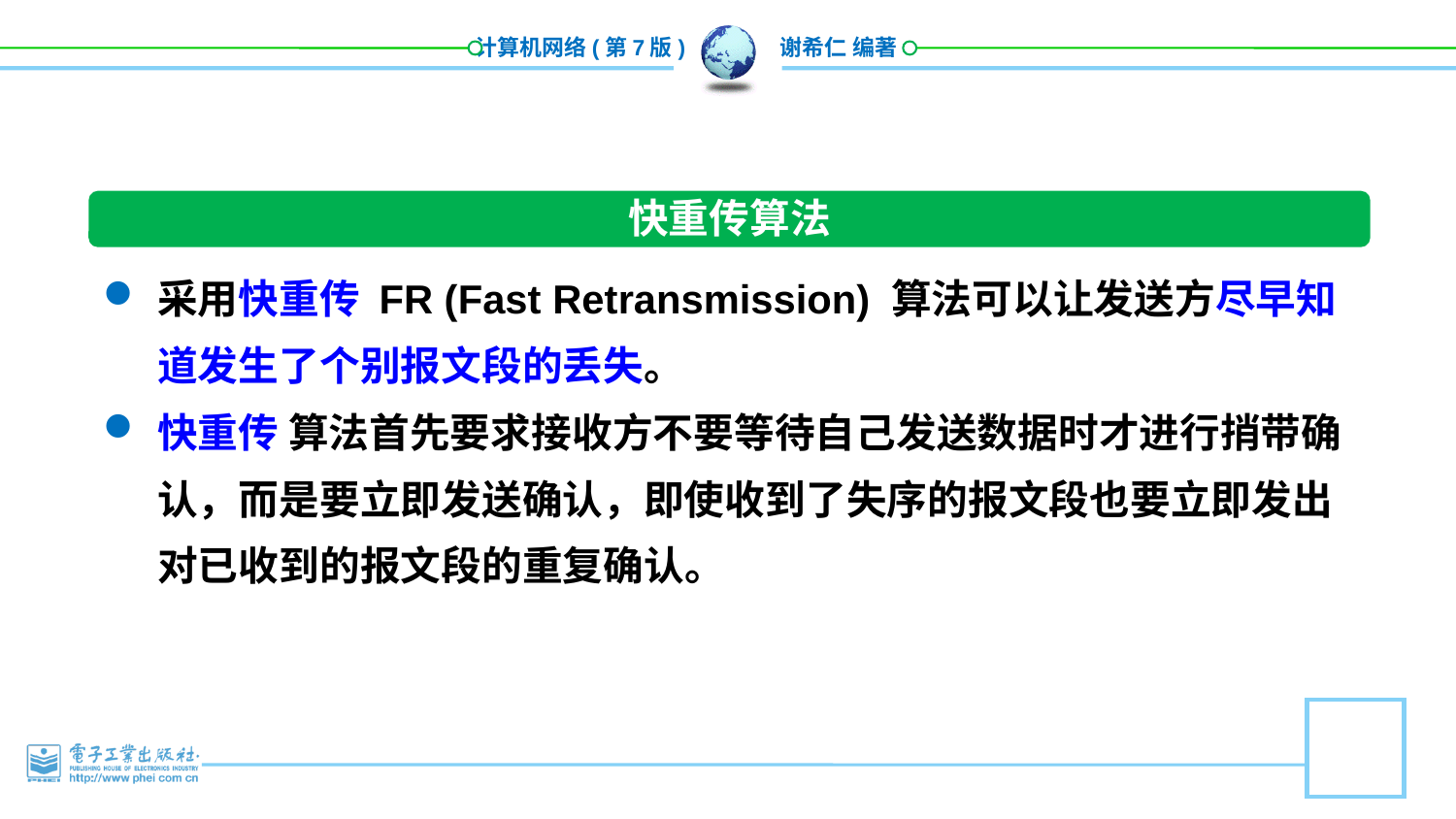

快重传算法

采用快重传 FR (Fast Retransmission) 算法可以让发送方尽早知道发生了个别报文段的丢失。
快重传 算法首先要求接收方不要等待自己发送数据时才进行捎带确认，而是要立即发送确认，即使收到了失序的报文段也要立即发出对已收到的报文段的重复确认。